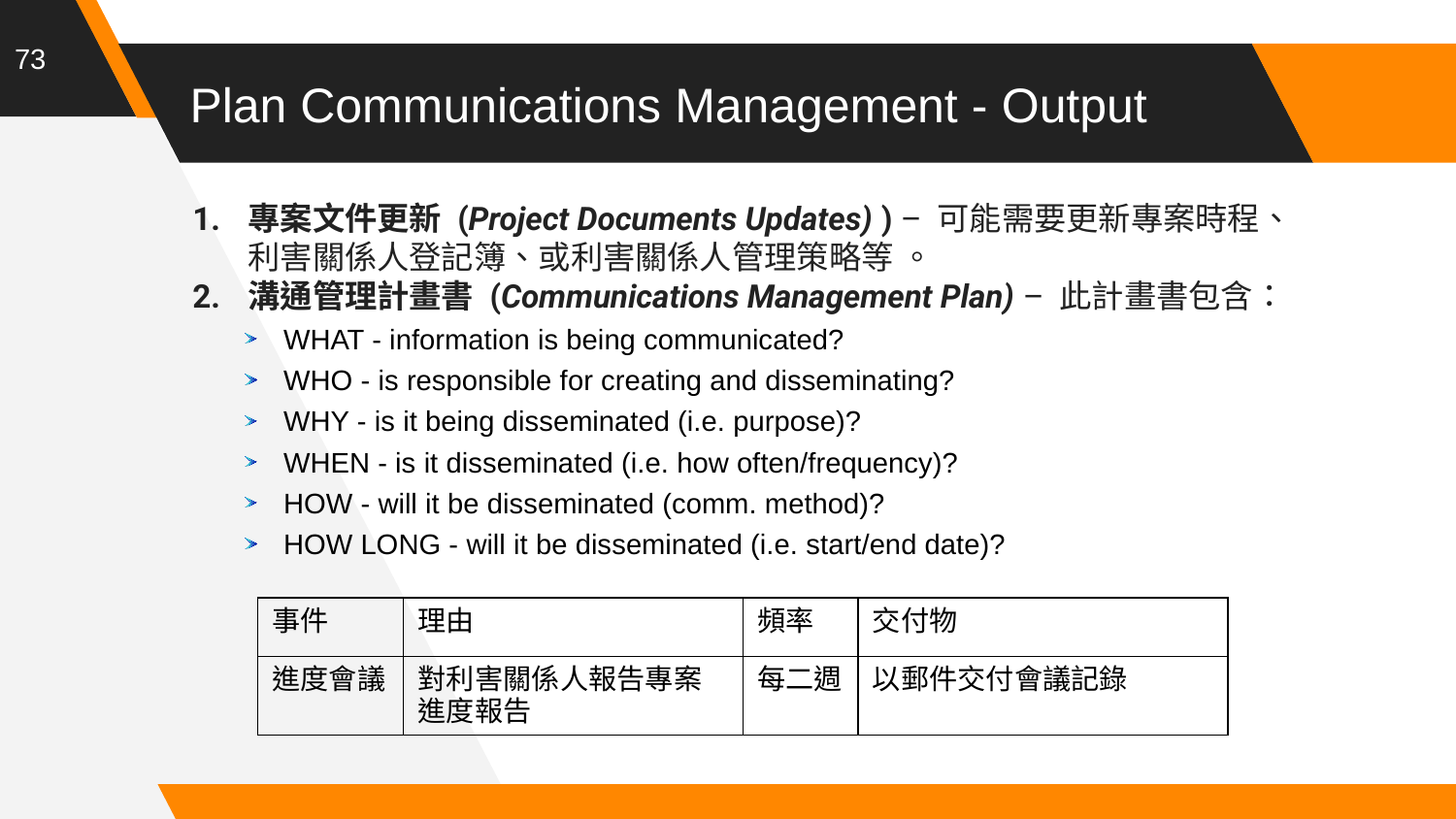

73
# Plan Communications Management - Output
專案文件更新 (Project Documents Updates) ) – 可能需要更新專案時程、利害關係人登記簿、或利害關係人管理策略等 。
溝通管理計畫書 (Communications Management Plan) – 此計畫書包含：
WHAT - information is being communicated?
WHO - is responsible for creating and disseminating?
WHY - is it being disseminated (i.e. purpose)?
WHEN - is it disseminated (i.e. how often/frequency)?
HOW - will it be disseminated (comm. method)?
HOW LONG - will it be disseminated (i.e. start/end date)?

| 事件 | 理由 | 頻率 | 交付物 |
| --- | --- | --- | --- |
| 進度會議 | 對利害關係人報告專案進度報告 | 每二週 | 以郵件交付會議記錄 |